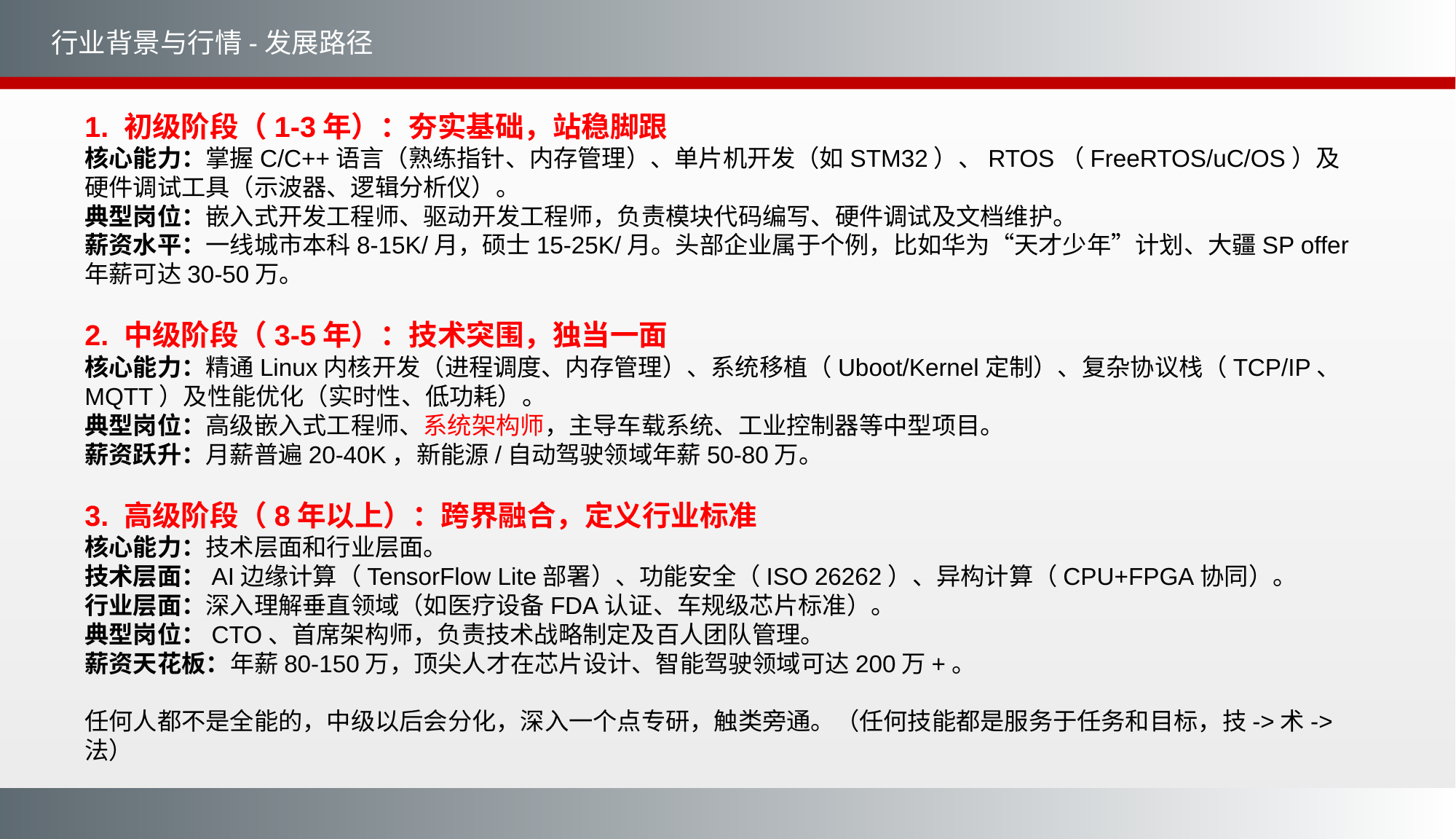

行业背景与行情-发展路径
1. 初级阶段（1-3年）：夯实基础，站稳脚跟
核心能力：掌握C/C++语言（熟练指针、内存管理）、单片机开发（如STM32）、RTOS（FreeRTOS/uC/OS）及硬件调试工具（示波器、逻辑分析仪）。
典型岗位：嵌入式开发工程师、驱动开发工程师，负责模块代码编写、硬件调试及文档维护。
薪资水平：一线城市本科8-15K/月，硕士15-25K/月。头部企业属于个例，比如华为“天才少年”计划、大疆SP offer年薪可达30-50万。

2. 中级阶段（3-5年）：技术突围，独当一面
核心能力：精通Linux内核开发（进程调度、内存管理）、系统移植（Uboot/Kernel定制）、复杂协议栈（TCP/IP、MQTT）及性能优化（实时性、低功耗）。
典型岗位：高级嵌入式工程师、系统架构师，主导车载系统、工业控制器等中型项目。
薪资跃升：月薪普遍20-40K，新能源/自动驾驶领域年薪50-80万。

3. 高级阶段（8年以上）：跨界融合，定义行业标准
核心能力：技术层面和行业层面。
技术层面：AI边缘计算（TensorFlow Lite部署）、功能安全（ISO 26262）、异构计算（CPU+FPGA协同）。
行业层面：深入理解垂直领域（如医疗设备FDA认证、车规级芯片标准）。
典型岗位：CTO、首席架构师，负责技术战略制定及百人团队管理。
薪资天花板：年薪80-150万，顶尖人才在芯片设计、智能驾驶领域可达200万+。

任何人都不是全能的，中级以后会分化，深入一个点专研，触类旁通。（任何技能都是服务于任务和目标，技->术->法）